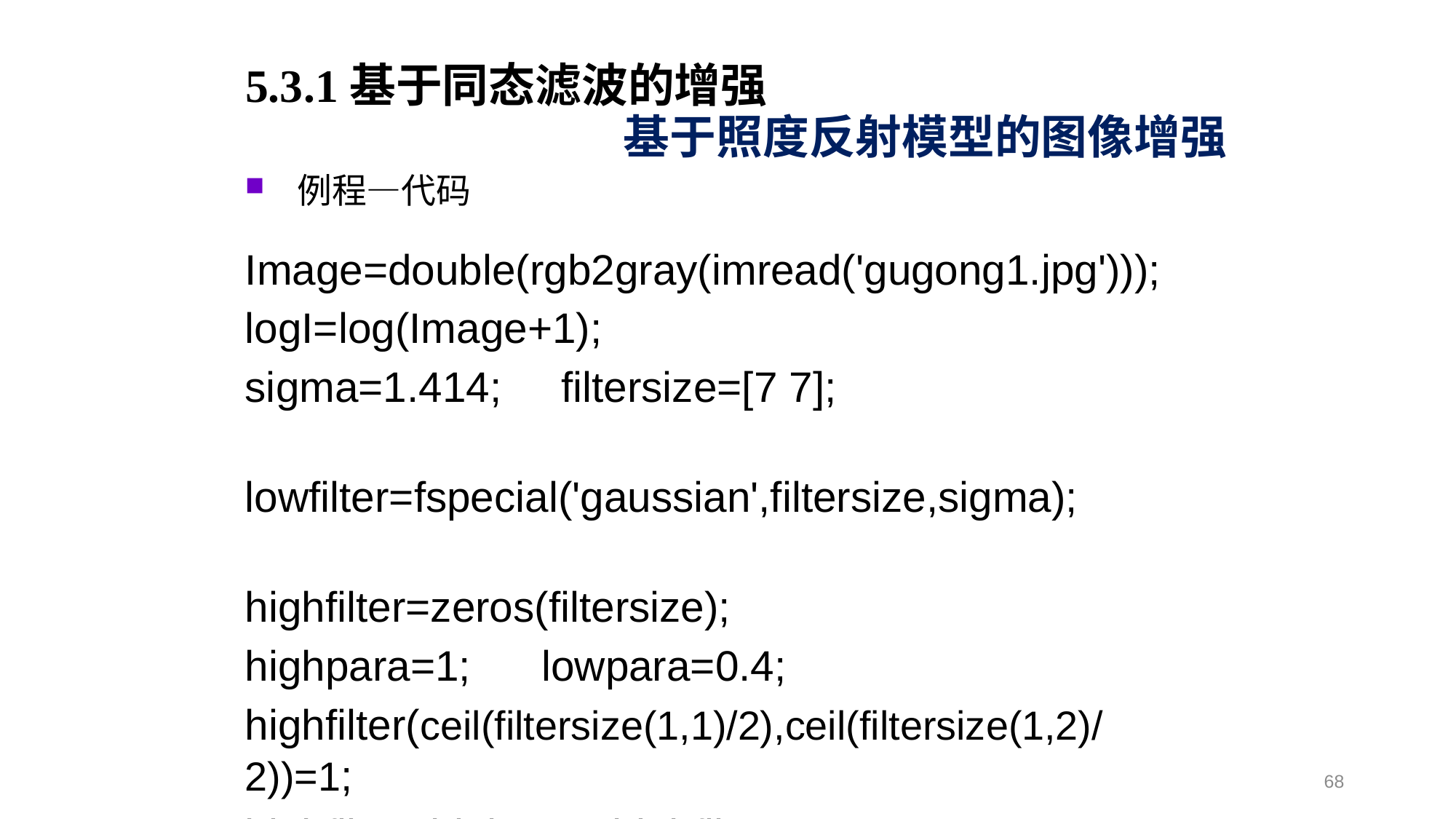

5.3.1基于同态滤波的增强
基于照度反射模型的图像增强
例程—代码
Image=double(rgb2gray(imread('gugong1.jpg')));
logI=log(Image+1);
sigma=1.414;     filtersize=[7 7];
lowfilter=fspecial('gaussian',filtersize,sigma);
highfilter=zeros(filtersize);
highpara=1;      lowpara=0.4;
highfilter(ceil(filtersize(1,1)/2),ceil(filtersize(1,2)/2))=1;
highfilter=highpara*highfilter-
                                   (highpara-lowpara)*lowfilter;
68